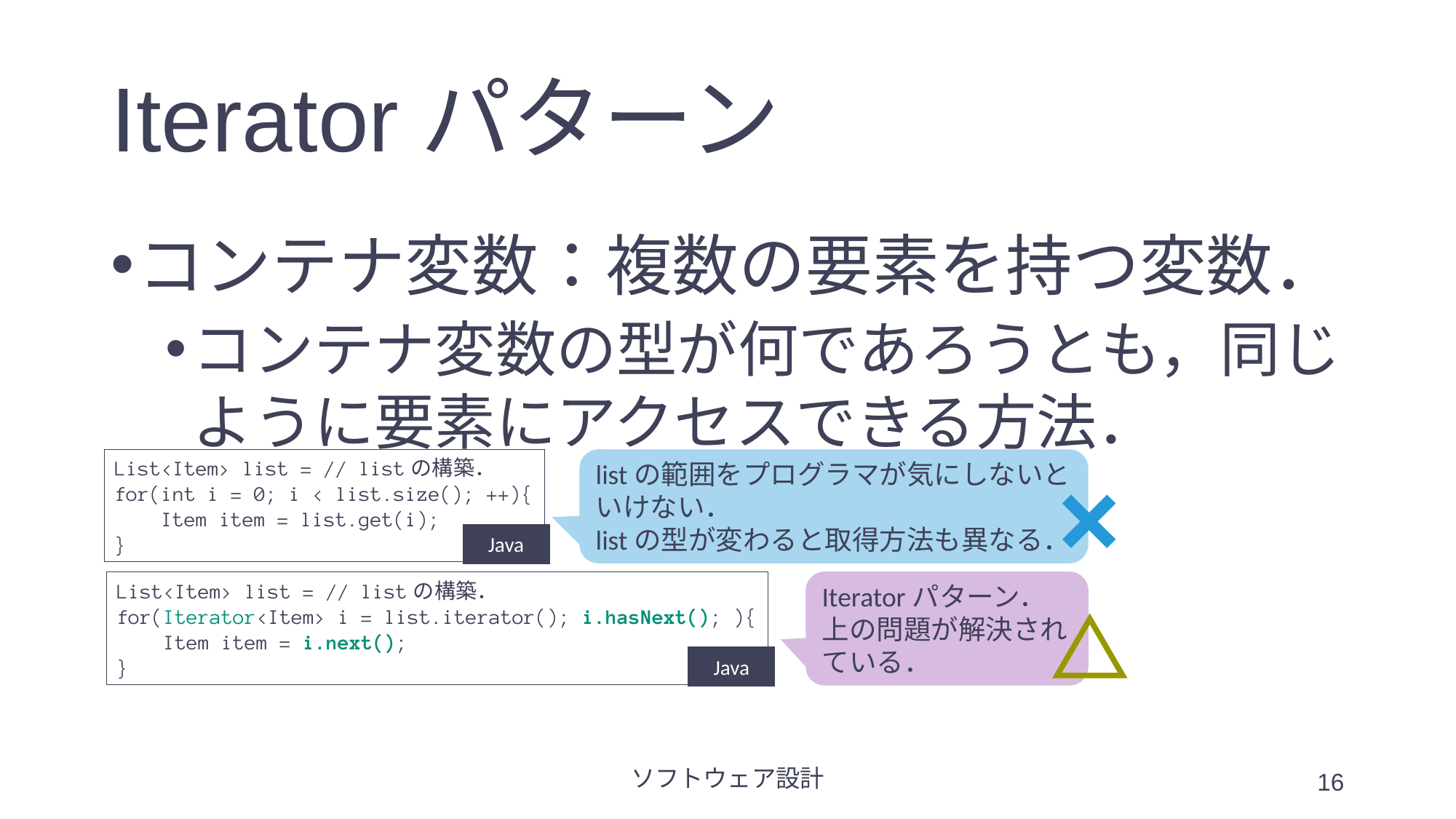

# Iteratorパターン
コンテナ変数：複数の要素を持つ変数．
コンテナ変数の型が何であろうとも，同じように要素にアクセスできる方法．
listの範囲をプログラマが気にしないといけない．
listの型が変わると取得方法も異なる．
List<Item> list = // listの構築．
for(int i = 0; i < list.size(); ++){
    Item item = list.get(i);
}
Java

Iteratorパターン．
上の問題が解決されている．
List<Item> list = // listの構築．
for(Iterator<Item> i = list.iterator(); i.hasNext(); ){
    Item item = i.next();
}
Java

ソフトウェア設計
16